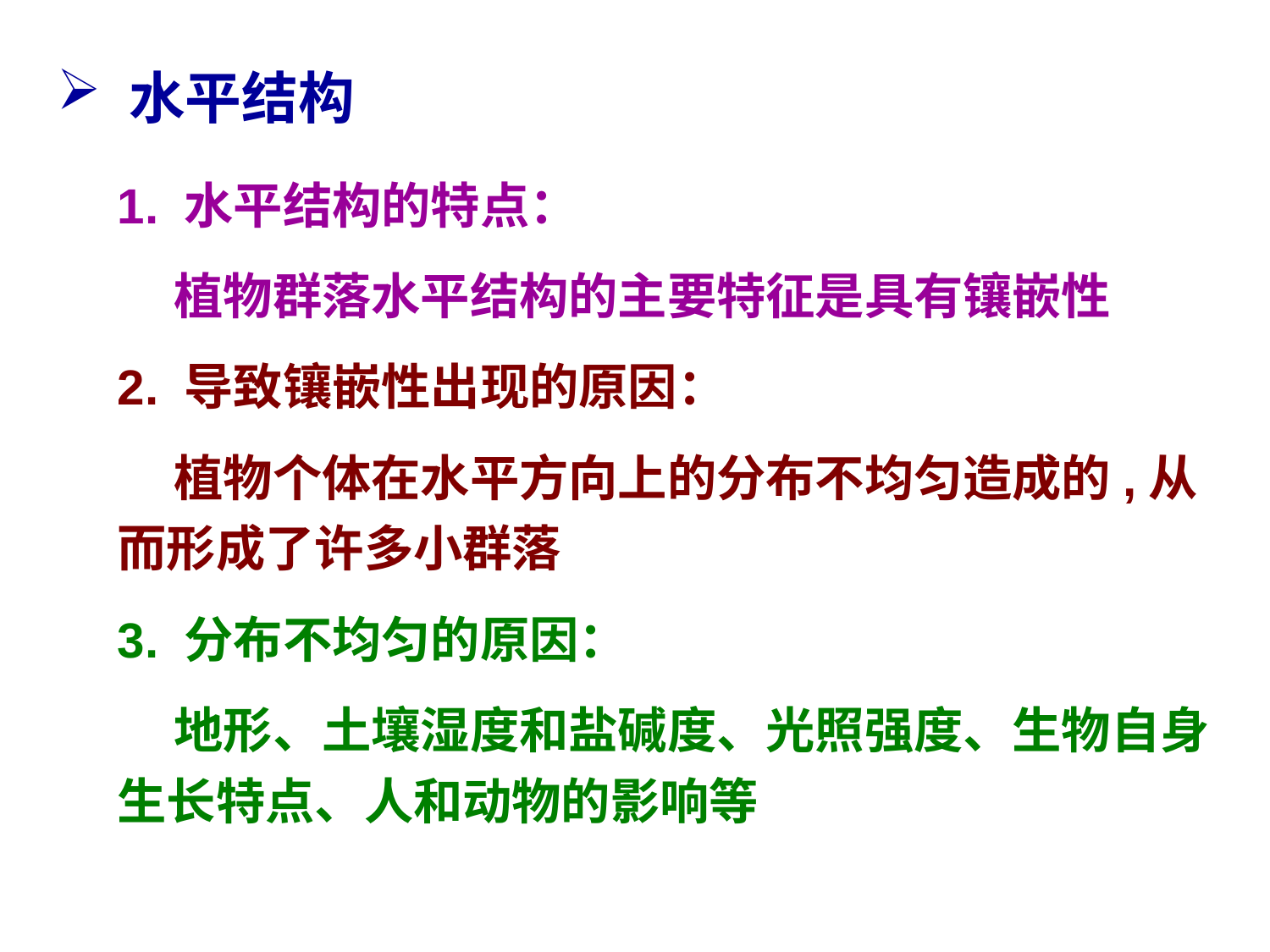

水平结构
1. 水平结构的特点：
    植物群落水平结构的主要特征是具有镶嵌性
2. 导致镶嵌性出现的原因：
    植物个体在水平方向上的分布不均匀造成的,从而形成了许多小群落
3. 分布不均匀的原因：
    地形、土壤湿度和盐碱度、光照强度、生物自身生长特点、人和动物的影响等